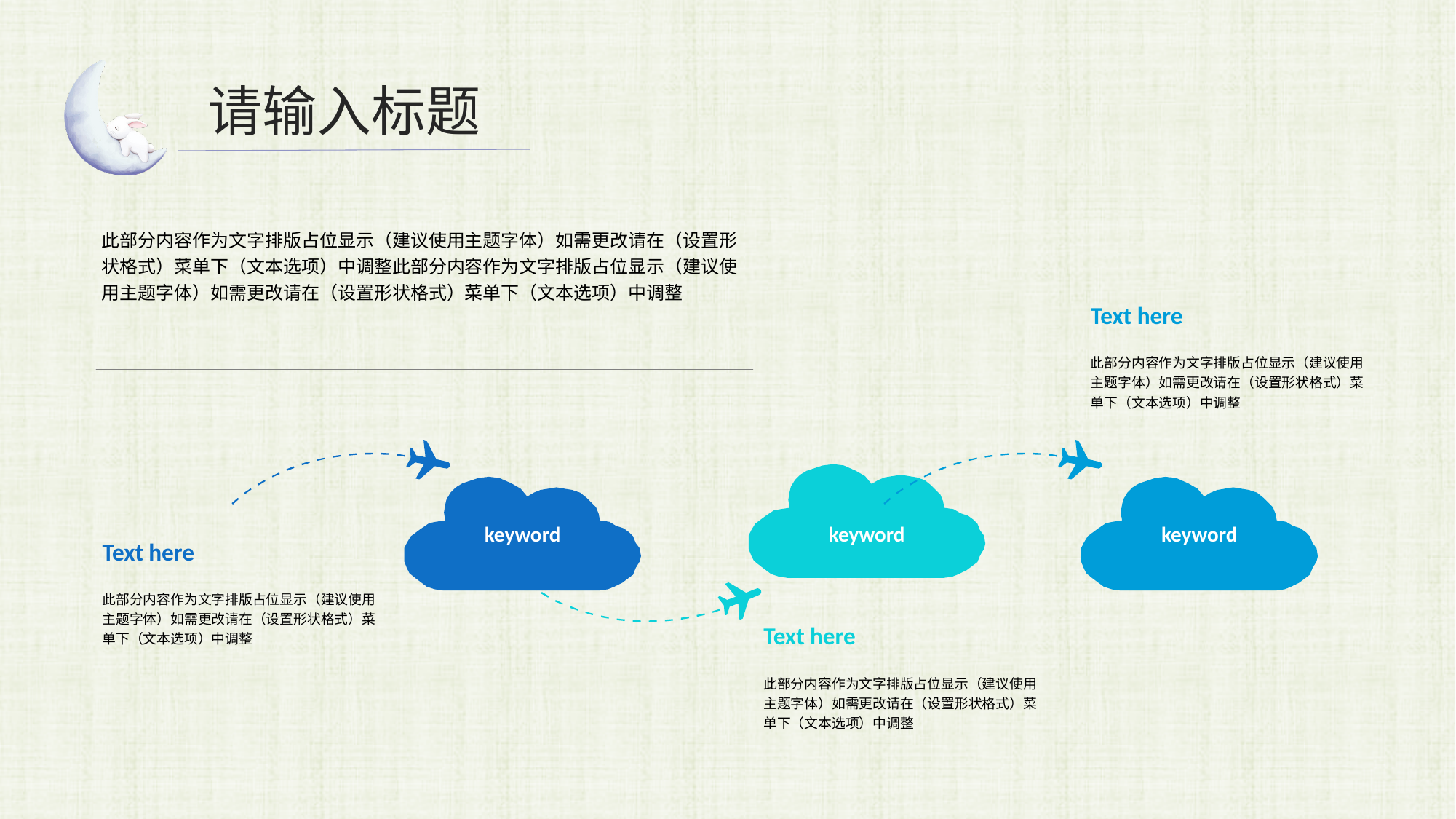

此部分内容作为文字排版占位显示（建议使用主题字体）如需更改请在（设置形状格式）菜单下（文本选项）中调整此部分内容作为文字排版占位显示（建议使用主题字体）如需更改请在（设置形状格式）菜单下（文本选项）中调整

Text here
此部分内容作为文字排版占位显示（建议使用主题字体）如需更改请在（设置形状格式）菜单下（文本选项）中调整

keyword
keyword
keyword
Text here
此部分内容作为文字排版占位显示（建议使用主题字体）如需更改请在（设置形状格式）菜单下（文本选项）中调整

Text here
此部分内容作为文字排版占位显示（建议使用主题字体）如需更改请在（设置形状格式）菜单下（文本选项）中调整